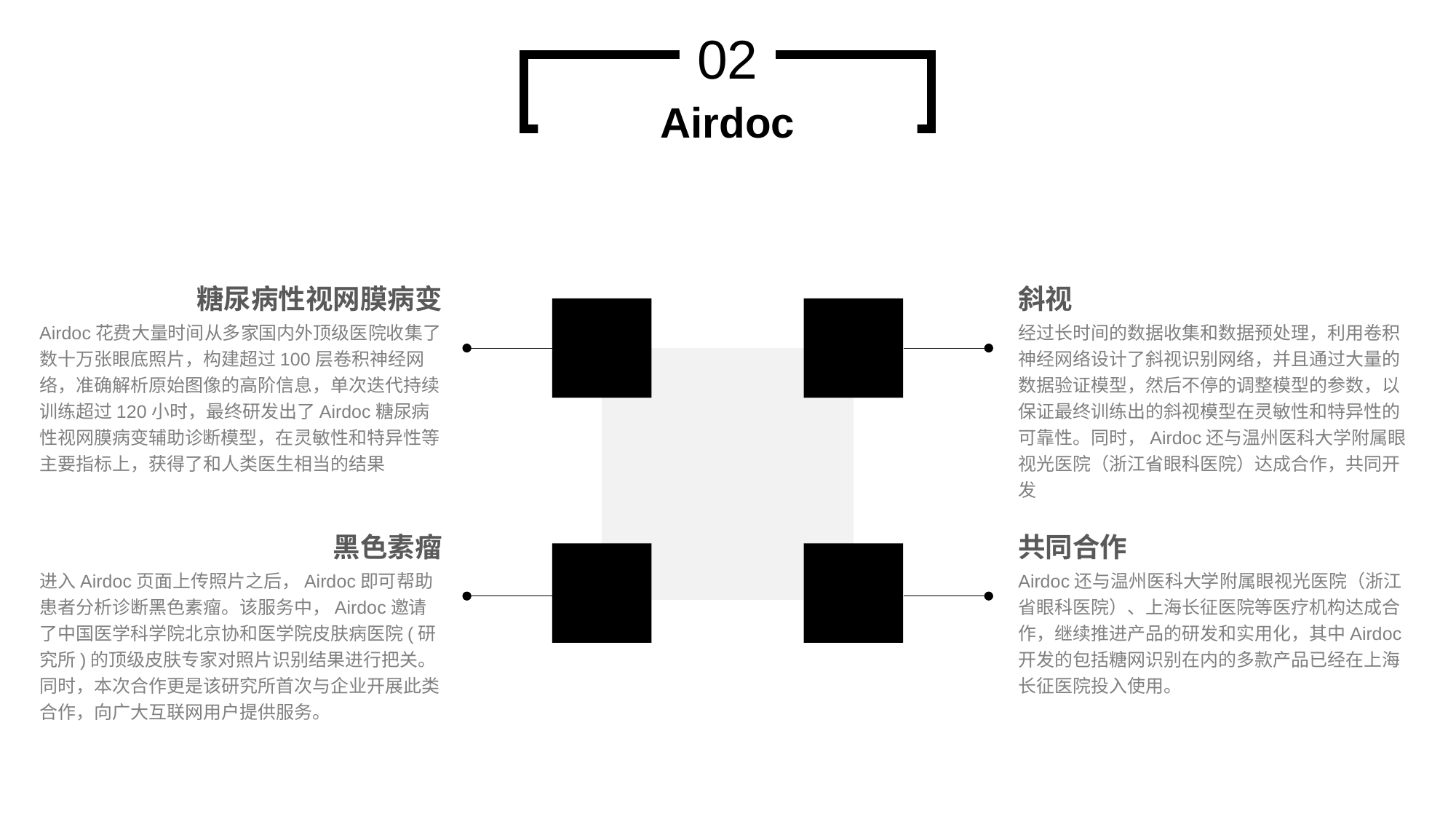

02

Airdoc
糖尿病性视网膜病变
Airdoc花费大量时间从多家国内外顶级医院收集了数十万张眼底照片，构建超过100层卷积神经网络，准确解析原始图像的高阶信息，单次迭代持续训练超过120小时，最终研发出了Airdoc糖尿病性视网膜病变辅助诊断模型，在灵敏性和特异性等主要指标上，获得了和人类医生相当的结果
斜视
经过长时间的数据收集和数据预处理，利用卷积神经网络设计了斜视识别网络，并且通过大量的数据验证模型，然后不停的调整模型的参数，以保证最终训练出的斜视模型在灵敏性和特异性的可靠性。同时，Airdoc还与温州医科大学附属眼视光医院（浙江省眼科医院）达成合作，共同开发

黑色素瘤
进入Airdoc页面上传照片之后，Airdoc即可帮助患者分析诊断黑色素瘤。该服务中，Airdoc邀请了中国医学科学院北京协和医学院皮肤病医院(研究所)的顶级皮肤专家对照片识别结果进行把关。同时，本次合作更是该研究所首次与企业开展此类合作，向广大互联网用户提供服务。
共同合作
Airdoc还与温州医科大学附属眼视光医院（浙江省眼科医院）、上海长征医院等医疗机构达成合作，继续推进产品的研发和实用化，其中Airdoc开发的包括糖网识别在内的多款产品已经在上海长征医院投入使用。